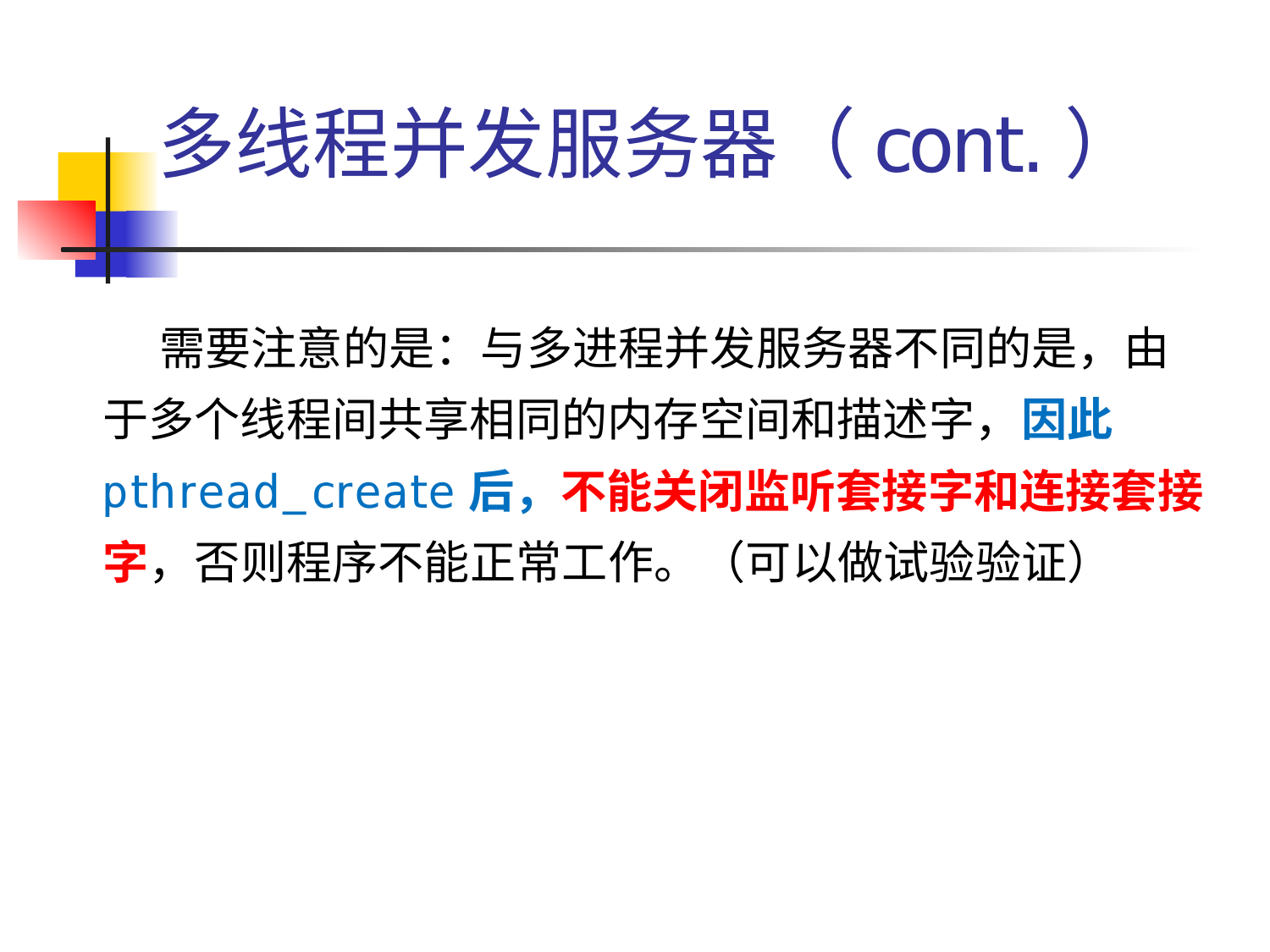

# 多线程并发服务器（cont.）
         需要注意的是：与多进程并发服务器不同的是，由于多个线程间共享相同的内存空间和描述字，因此pthread_create后，不能关闭监听套接字和连接套接字，否则程序不能正常工作。（可以做试验验证）